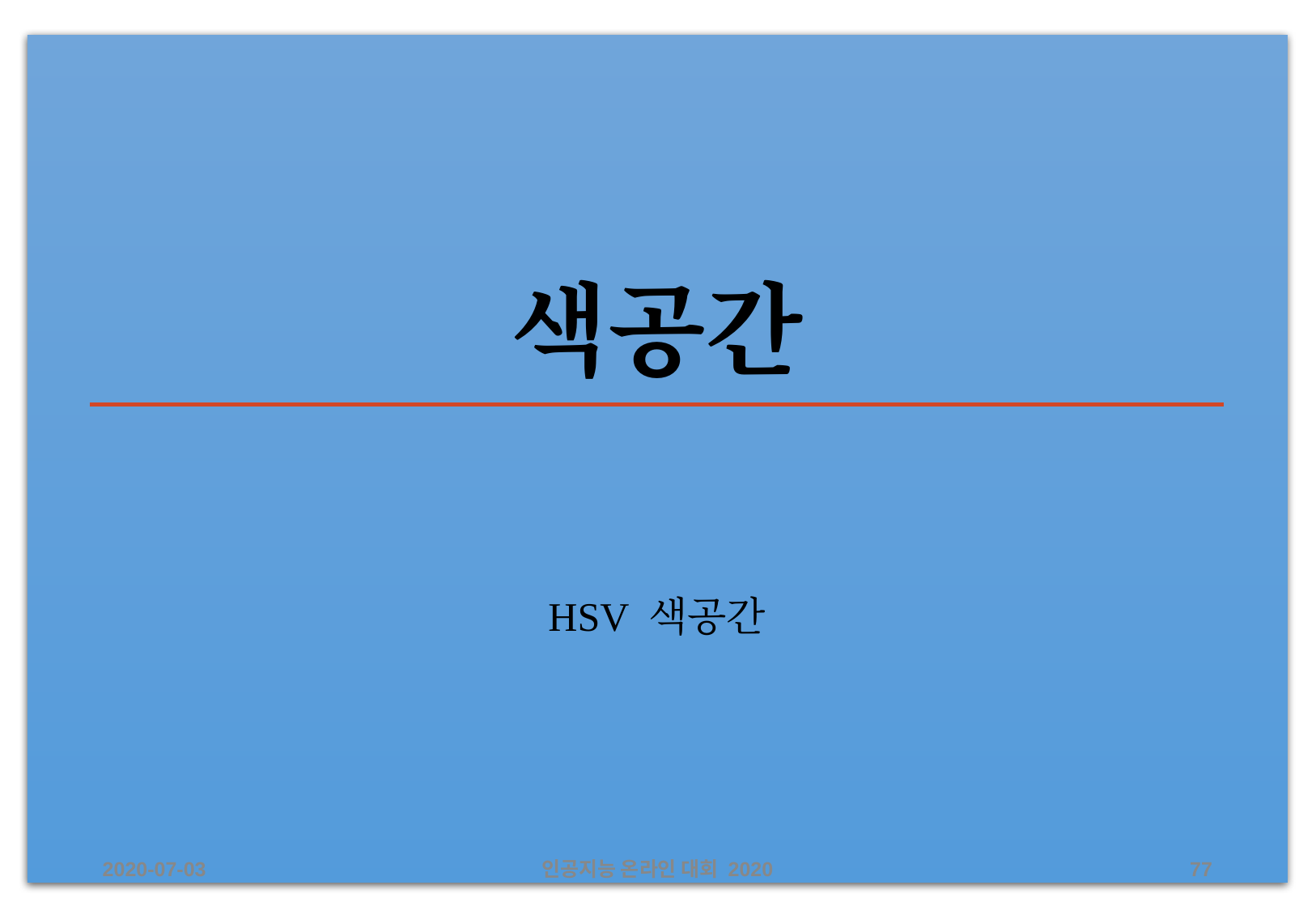

# 색공간
HSV 색공간
2020-07-03
인공지능 온라인 대회 2020
77